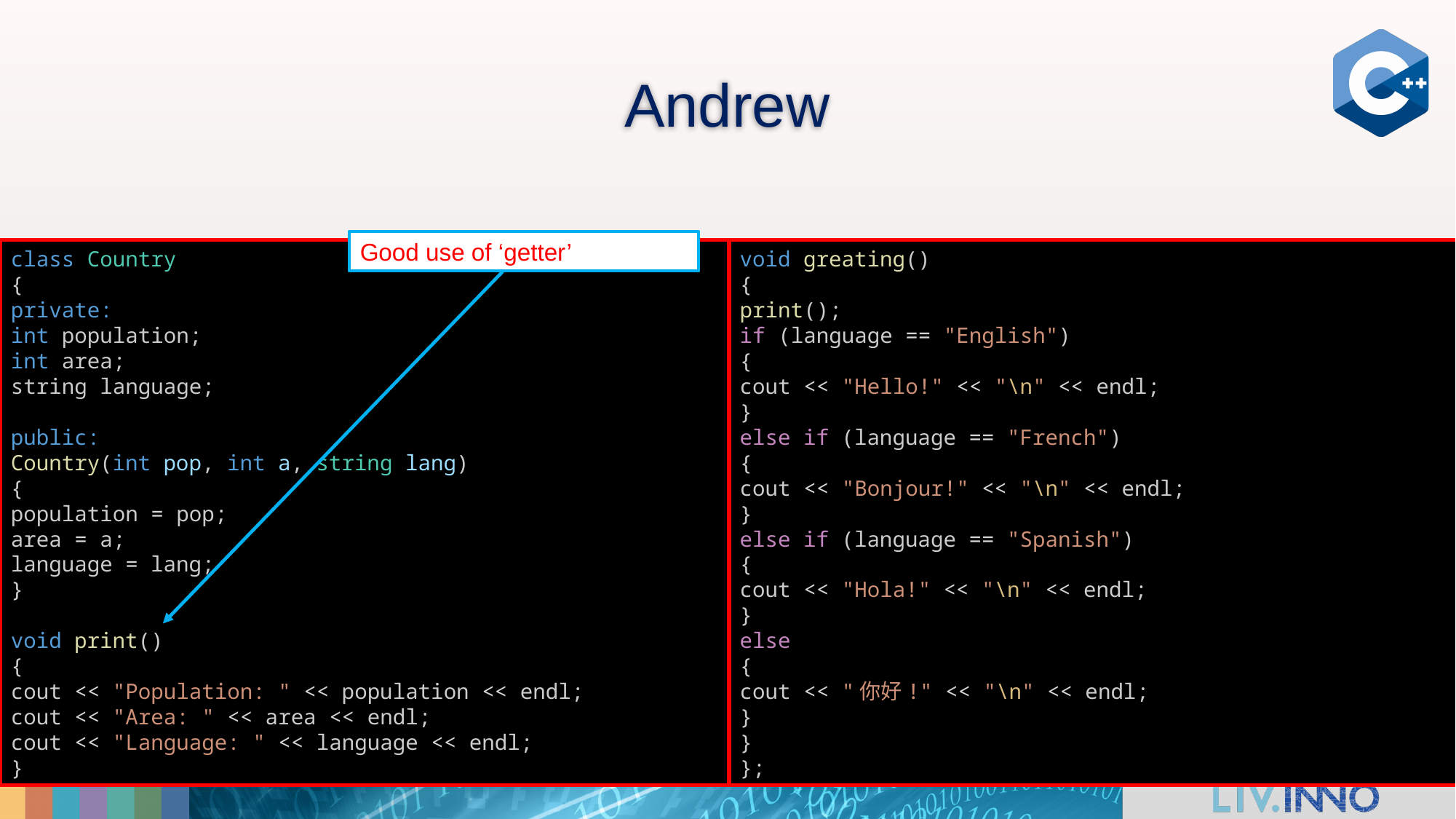

# Andrew
Good use of ‘getter’
class Country
{
private:
int population;
int area;
string language;
public:
Country(int pop, int a, string lang)
{
population = pop;
area = a;
language = lang;
}
void print()
{
cout << "Population: " << population << endl;
cout << "Area: " << area << endl;
cout << "Language: " << language << endl;
}
void greating()
{
print();
if (language == "English")
{
cout << "Hello!" << "\n" << endl;
}
else if (language == "French")
{
cout << "Bonjour!" << "\n" << endl;
}
else if (language == "Spanish")
{
cout << "Hola!" << "\n" << endl;
}
else
{
cout << "你好!" << "\n" << endl;
}
}
};